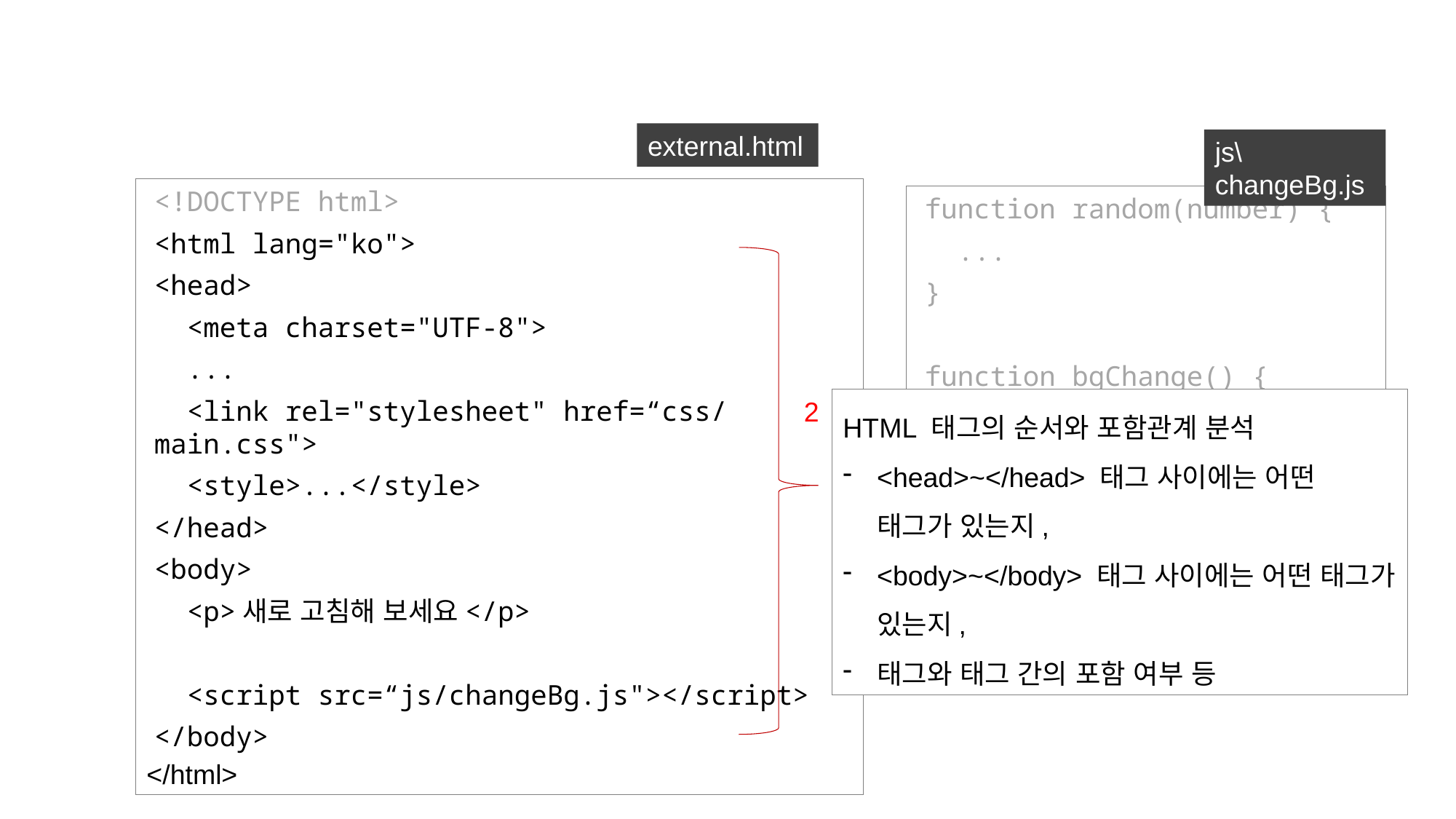

external.html
js\changeBg.js
<!DOCTYPE html>
<html lang="ko">
<head>
  <meta charset="UTF-8">
  ...
  <link rel="stylesheet" href=“css/main.css">
  <style>...</style>
</head>
<body>
  <p>새로 고침해 보세요</p>

  <script src=“js/changeBg.js"></script>
</body>
</html>
function random(number) {
  ...
}

function bgChange() {
  ...
}

bgChange();

2
HTML 태그의 순서와 포함관계 분석
<head>~</head> 태그 사이에는 어떤 태그가 있는지,
<body>~</body> 태그 사이에는 어떤 태그가 있는지,
태그와 태그 간의 포함 여부 등